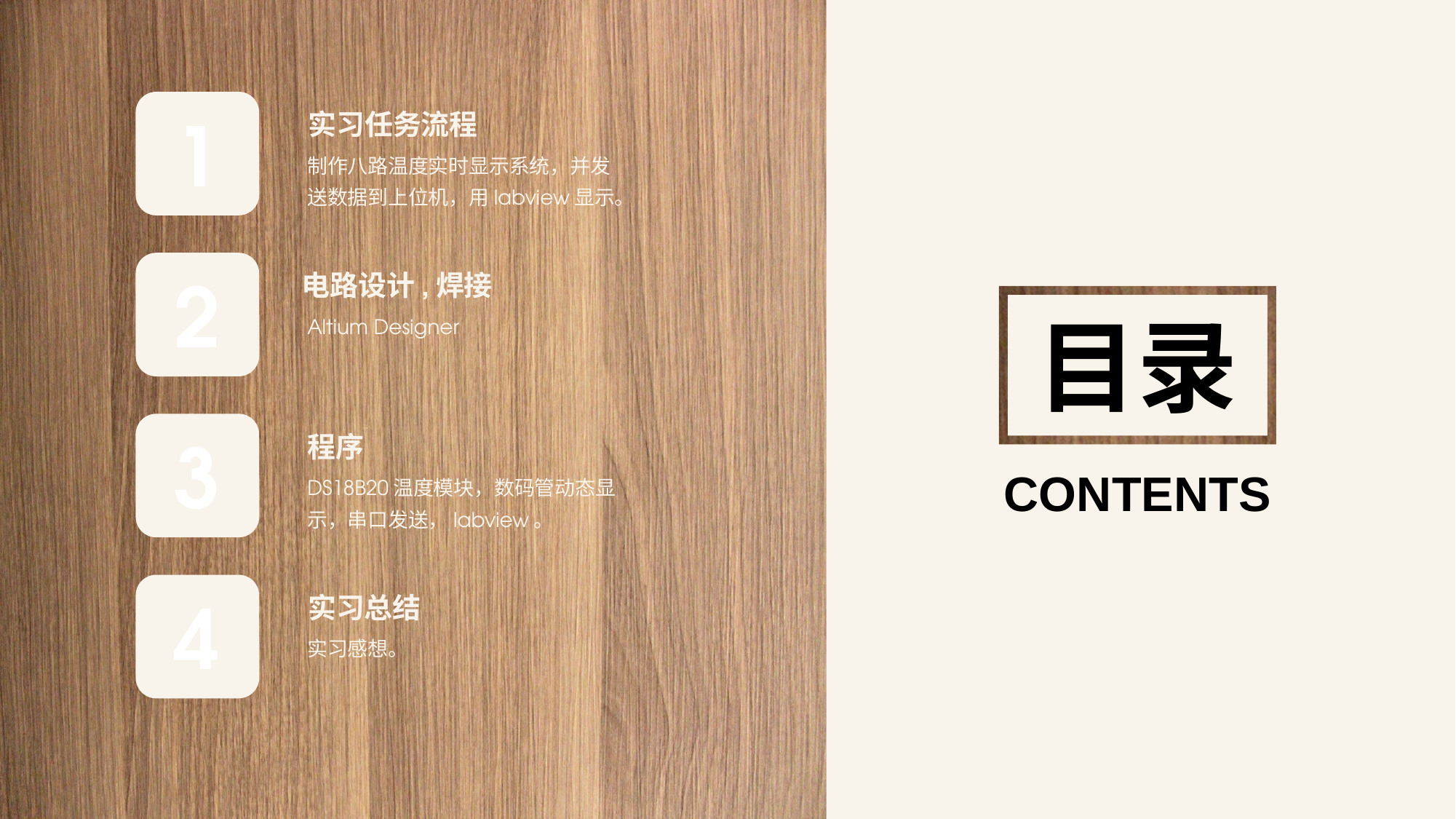

1
实习任务流程
制作八路温度实时显示系统，并发送数据到上位机，用labview显示。
2
电路设计,焊接
Altium Designer

目录
3
程序
DS18B20温度模块，数码管动态显示，串口发送，labview。
CONTENTS
4
实习总结
实习感想。